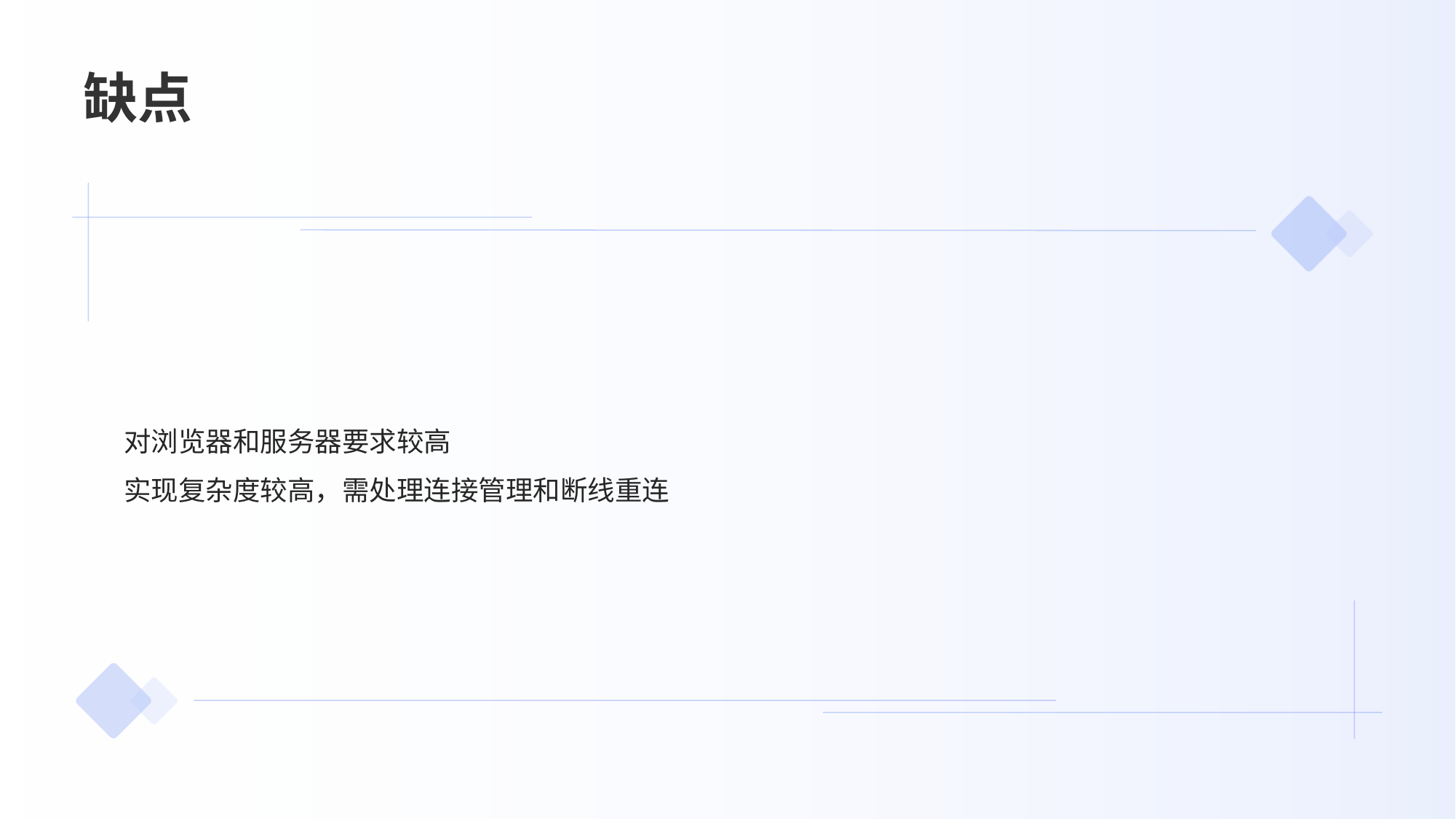

# 缺点

对浏览器和服务器要求较高
实现复杂度较高，需处理连接管理和断线重连